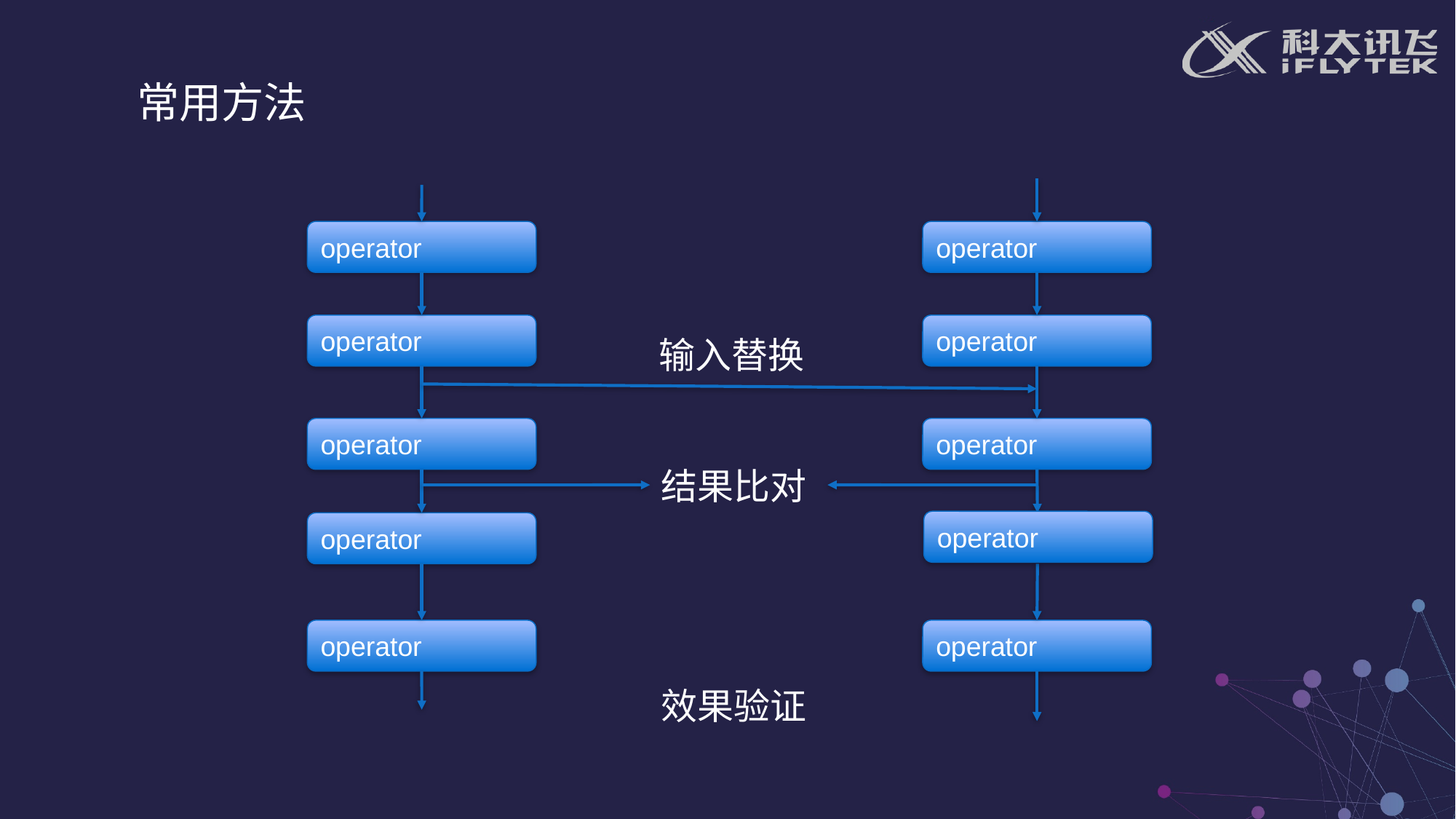

常用方法
operator
operator
operator
operator
输入替换
operator
operator
结果比对
operator
operator
operator
operator
效果验证